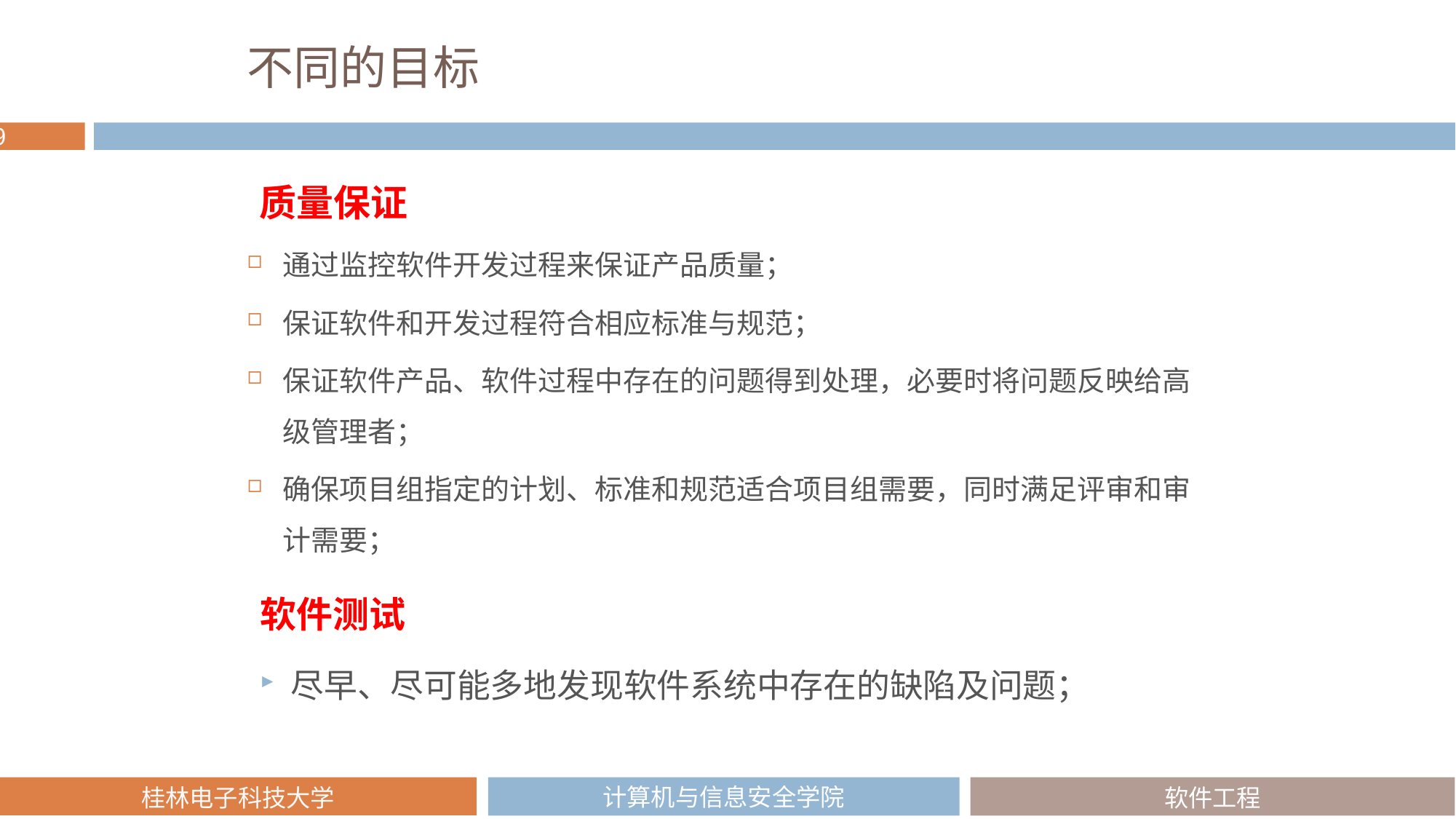

# 不同的目标
质量保证
通过监控软件开发过程来保证产品质量；
保证软件和开发过程符合相应标准与规范；
保证软件产品、软件过程中存在的问题得到处理，必要时将问题反映给高级管理者；
确保项目组指定的计划、标准和规范适合项目组需要，同时满足评审和审计需要；
软件测试
尽早、尽可能多地发现软件系统中存在的缺陷及问题；